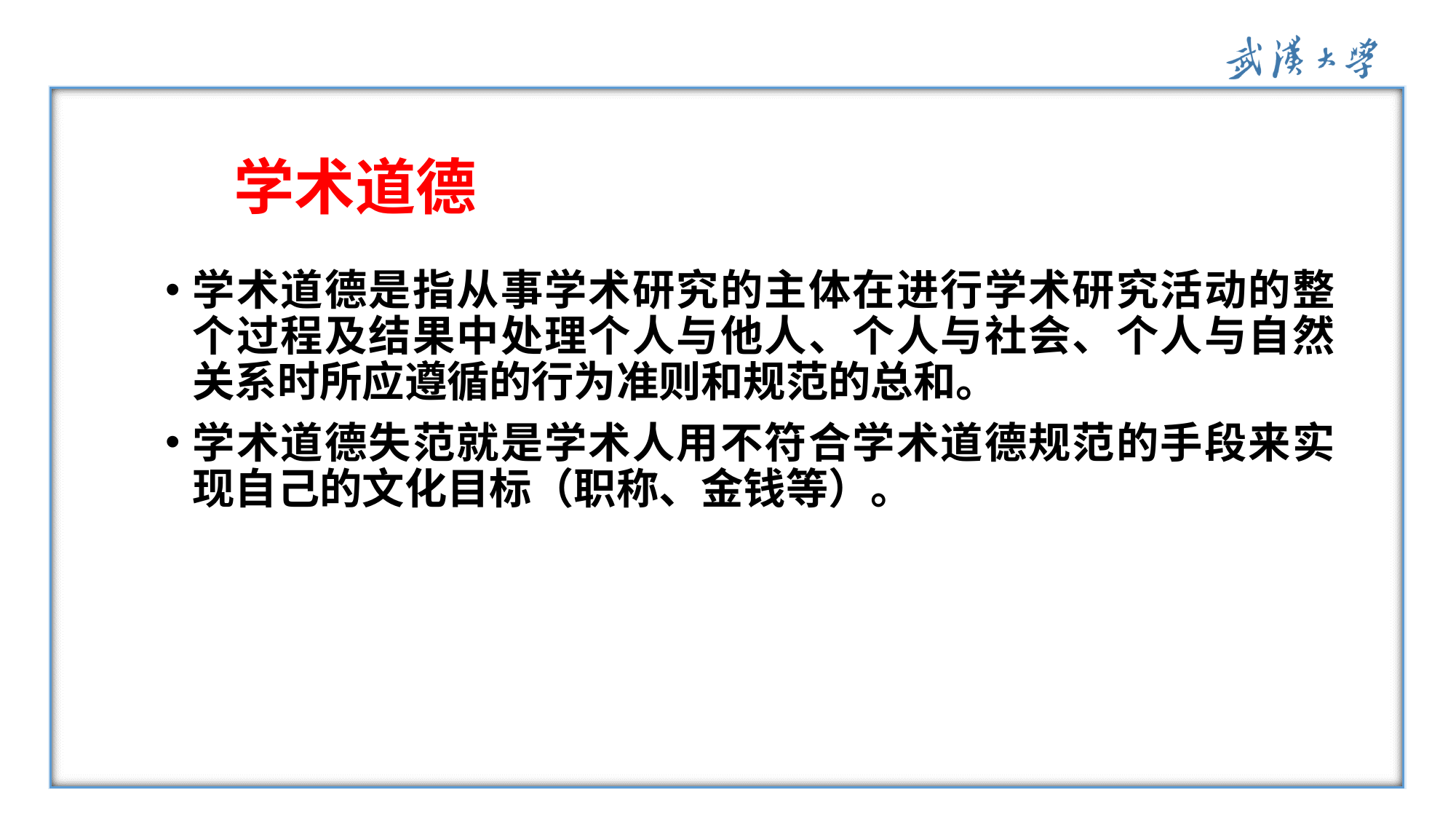

# 学术道德
学术道德是指从事学术研究的主体在进行学术研究活动的整个过程及结果中处理个人与他人、个人与社会、个人与自然关系时所应遵循的行为准则和规范的总和。
学术道德失范就是学术人用不符合学术道德规范的手段来实现自己的文化目标（职称、金钱等）。